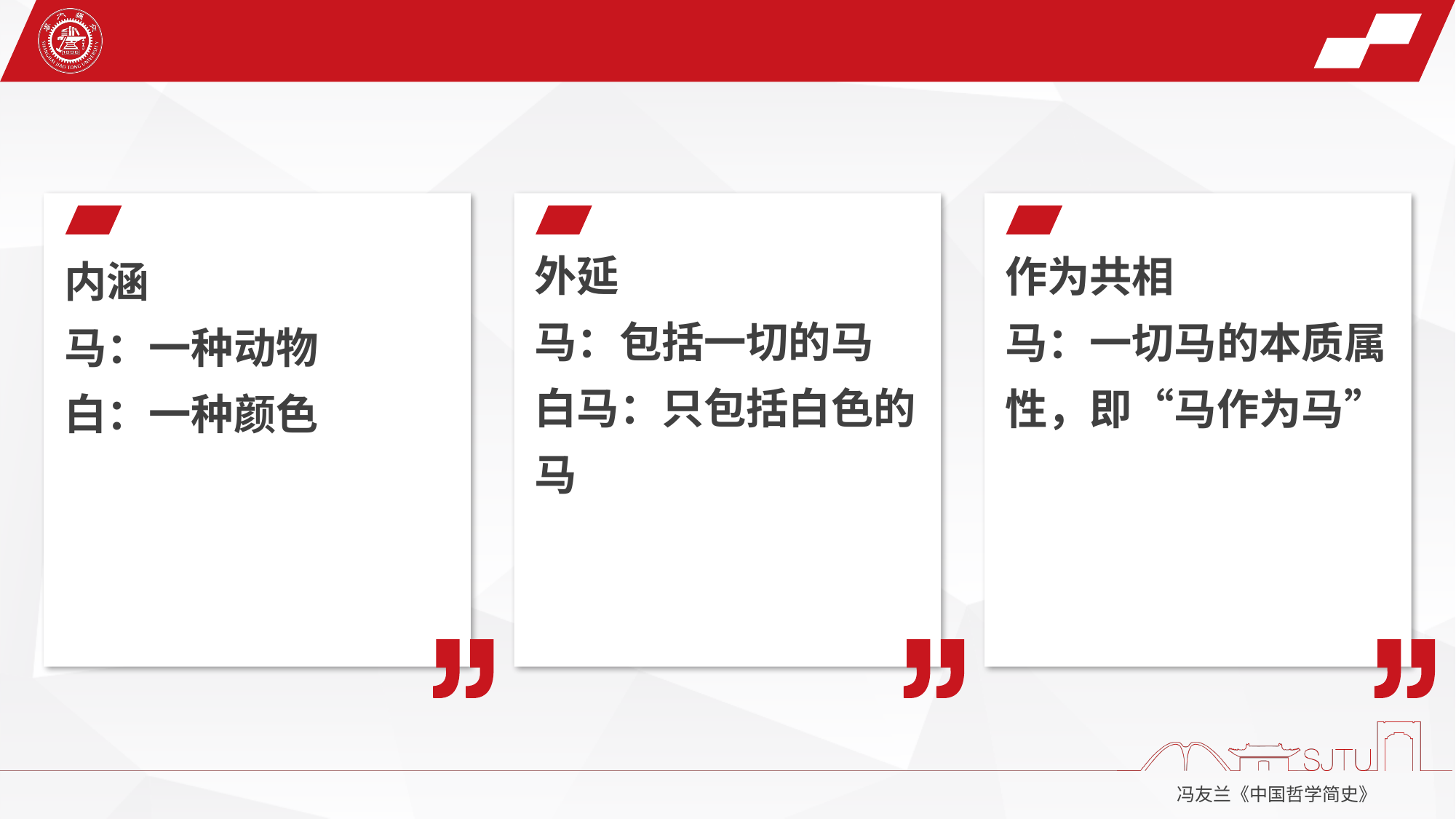

外延
马：包括一切的马
白马：只包括白色的马
作为共相
马：一切马的本质属性，即“马作为马”

内涵
马：一种动物
白：一种颜色

冯友兰《中国哲学简史》